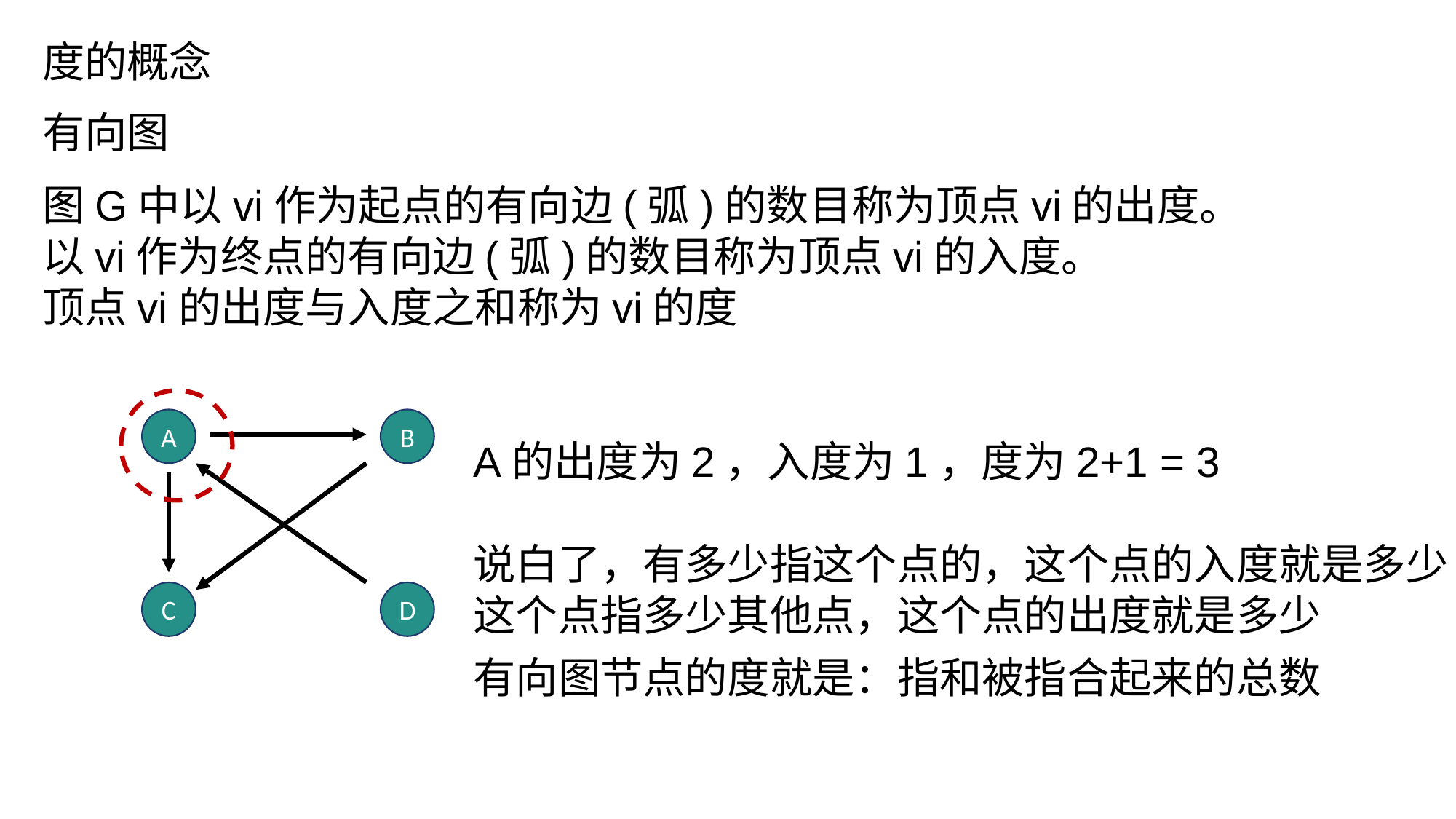

图
度的概念
有向图
图G中以vi作为起点的有向边(弧)的数目称为顶点vi的出度。
以vi作为终点的有向边(弧)的数目称为顶点vi的入度。
顶点vi的出度与入度之和称为vi的度

A
B
A的出度为2，入度为1，度为2+1 = 3
说白了，有多少指这个点的，这个点的入度就是多少
这个点指多少其他点，这个点的出度就是多少
C
D
有向图节点的度就是：指和被指合起来的总数